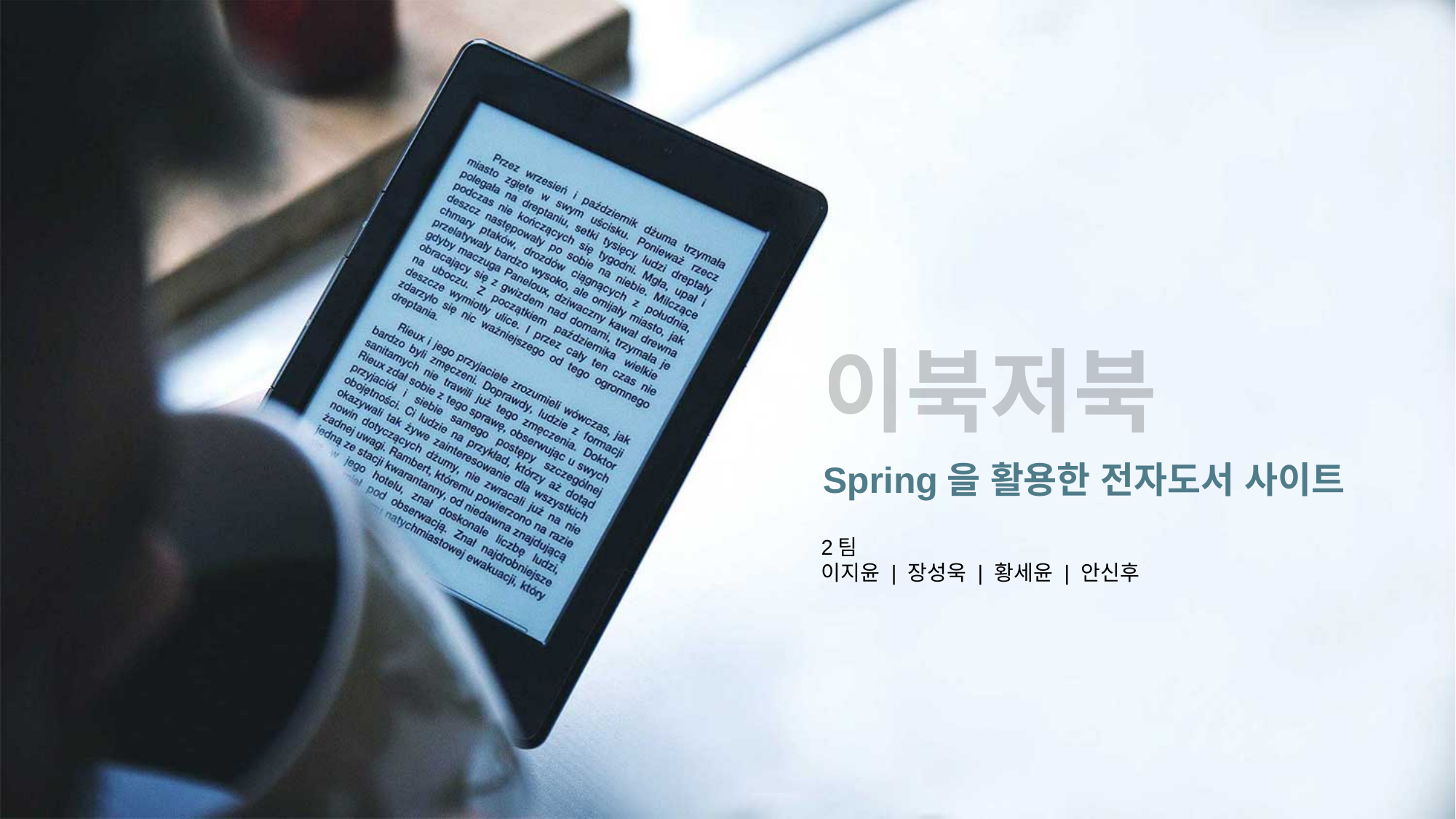

이북저북
Spring을 활용한 전자도서 사이트
2팀
이지윤 | 장성욱 | 황세윤 | 안신후